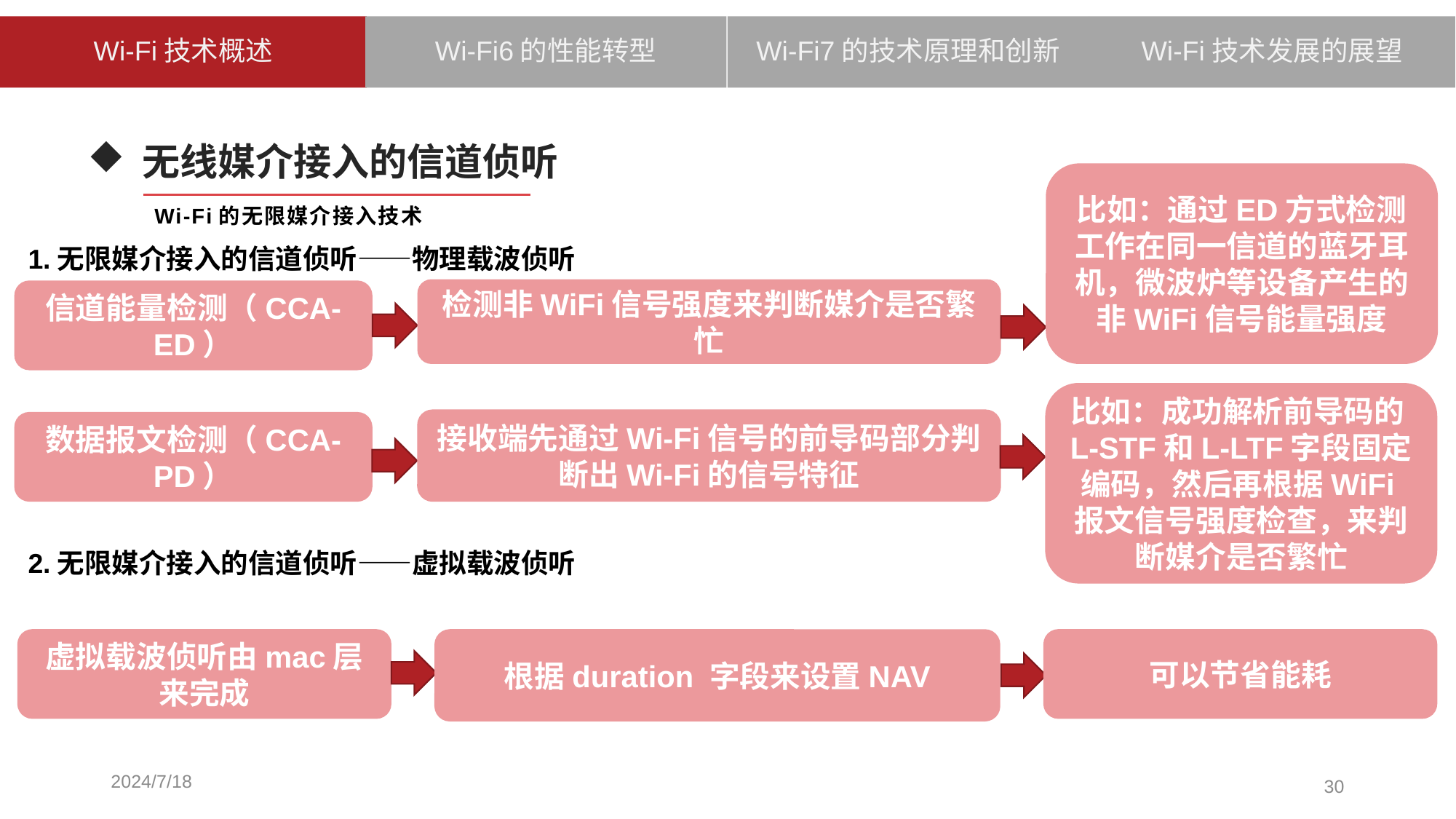

Wi-Fi6的性能转型
Wi-Fi7的技术原理和创新
Wi-Fi技术发展的展望
Wi-Fi技术概述
# 无线媒介接入的信道侦听
比如：通过ED方式检测工作在同一信道的蓝牙耳机，微波炉等设备产生的非WiFi信号能量强度
Wi-Fi的无限媒介接入技术
1.无限媒介接入的信道侦听——物理载波侦听
检测非WiFi信号强度来判断媒介是否繁忙
信道能量检测（CCA-ED）

比如：成功解析前导码的L-STF和L-LTF字段固定编码，然后再根据WiFi报文信号强度检查，来判断媒介是否繁忙
接收端先通过Wi-Fi信号的前导码部分判断出Wi-Fi的信号特征
数据报文检测（CCA-PD）

2.无限媒介接入的信道侦听——虚拟载波侦听
虚拟载波侦听由mac层来完成
根据duration 字段来设置NAV
可以节省能耗

2024/7/18
30